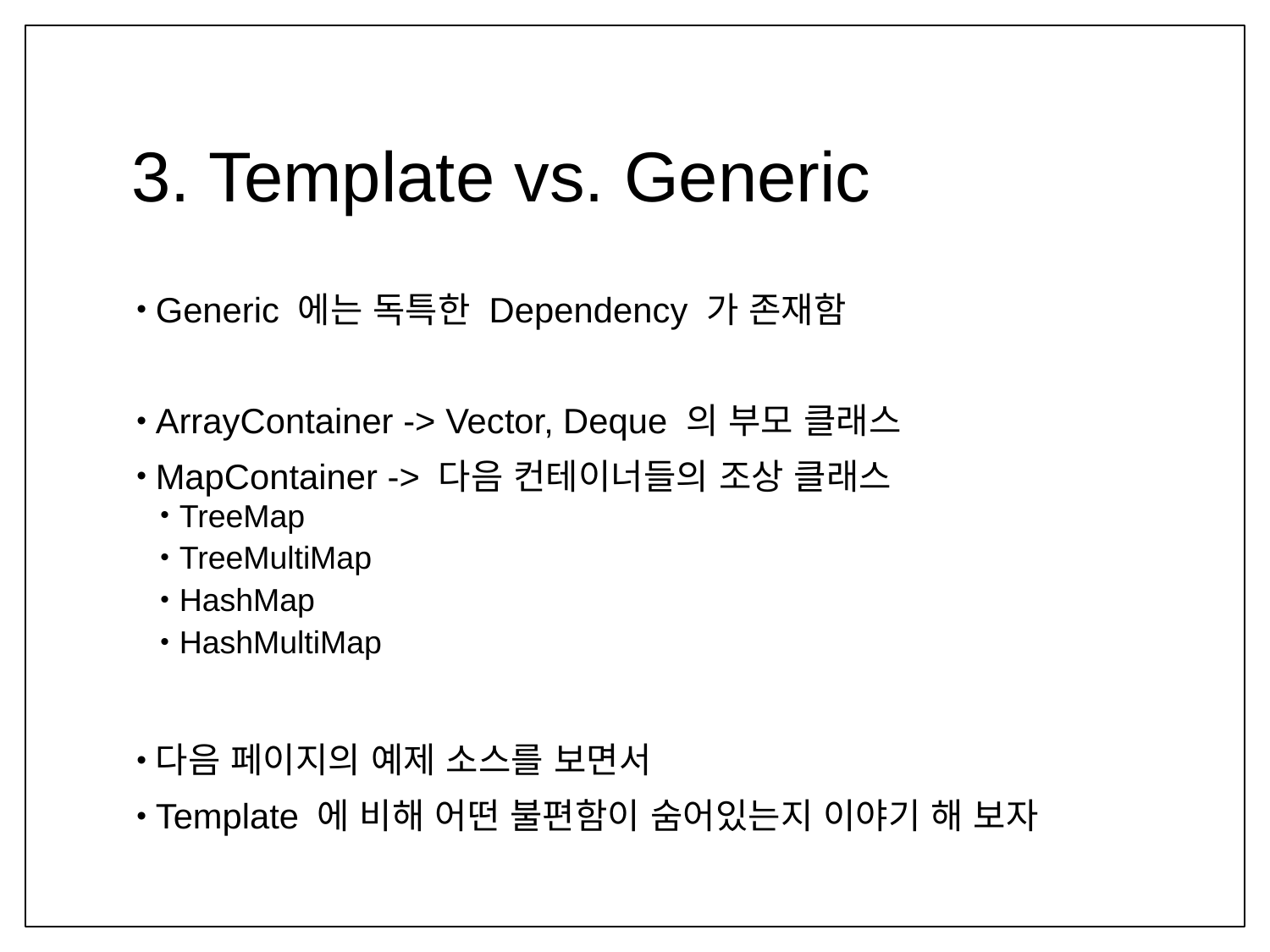

# 3. Template vs. Generic
Generic 에는 독특한 Dependency 가 존재함

ArrayContainer -> Vector, Deque 의 부모 클래스
MapContainer -> 다음 컨테이너들의 조상 클래스
TreeMap
TreeMultiMap
HashMap
HashMultiMap

다음 페이지의 예제 소스를 보면서
Template 에 비해 어떤 불편함이 숨어있는지 이야기 해 보자